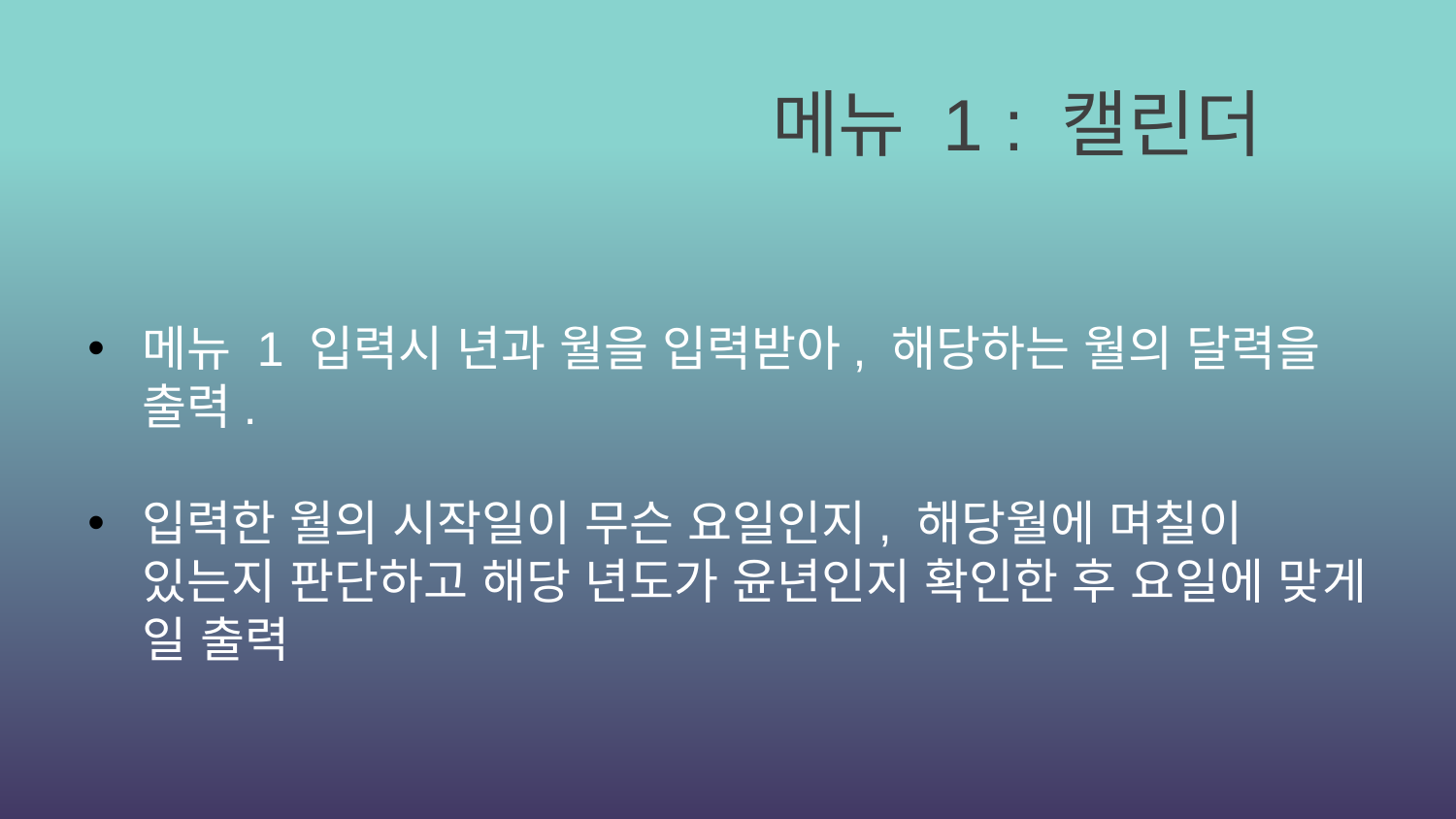

메뉴 1 : 캘린더
메뉴 1 입력시 년과 월을 입력받아, 해당하는 월의 달력을 출력.

입력한 월의 시작일이 무슨 요일인지, 해당월에 며칠이 있는지 판단하고 해당 년도가 윤년인지 확인한 후 요일에 맞게 일 출력